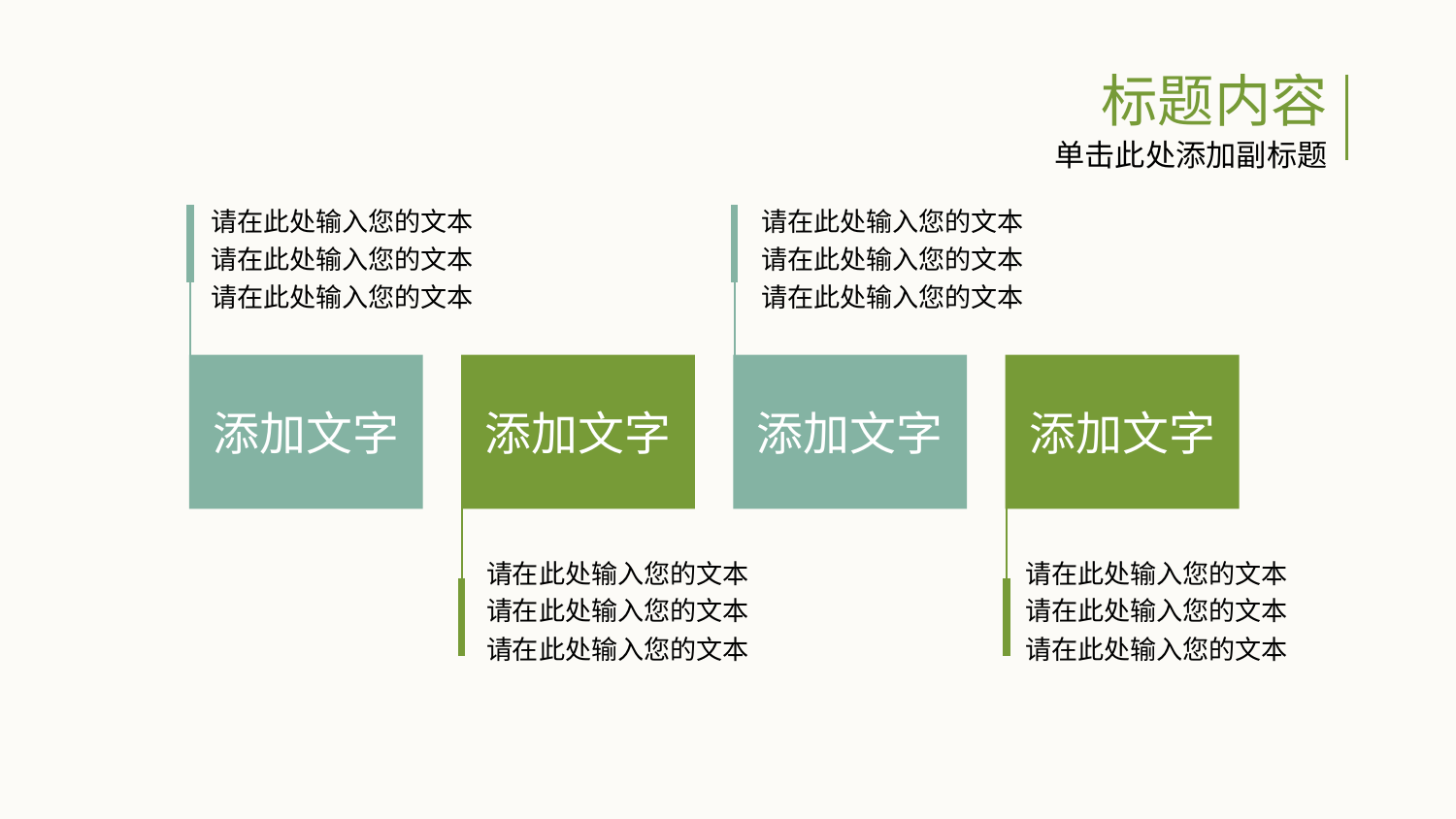

标题内容
单击此处添加副标题
请在此处输入您的文本
请在此处输入您的文本
请在此处输入您的文本
请在此处输入您的文本
请在此处输入您的文本
请在此处输入您的文本
添加文字
添加文字
添加文字
添加文字
请在此处输入您的文本
请在此处输入您的文本
请在此处输入您的文本
请在此处输入您的文本
请在此处输入您的文本
请在此处输入您的文本